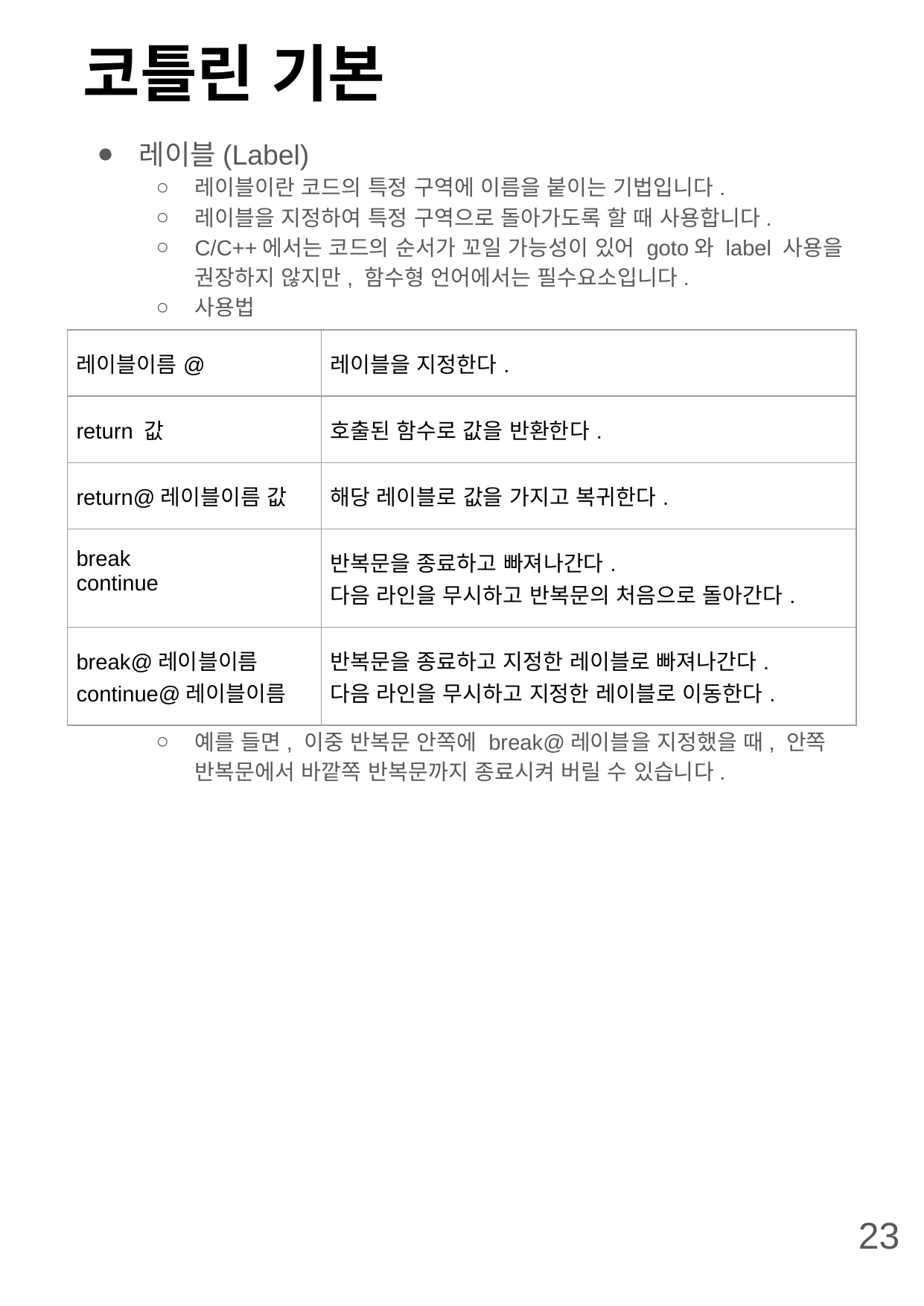

# 코틀린 기본
레이블(Label)
레이블이란 코드의 특정 구역에 이름을 붙이는 기법입니다.
레이블을 지정하여 특정 구역으로 돌아가도록 할 때 사용합니다.
C/C++에서는 코드의 순서가 꼬일 가능성이 있어 goto와 label 사용을 권장하지 않지만, 함수형 언어에서는 필수요소입니다.
사용법

예를 들면, 이중 반복문 안쪽에 break@레이블을 지정했을 때, 안쪽 반복문에서 바깥쪽 반복문까지 종료시켜 버릴 수 있습니다.
| 레이블이름@ | 레이블을 지정한다. |
| --- | --- |
| return 값 | 호출된 함수로 값을 반환한다. |
| return@레이블이름 값 | 해당 레이블로 값을 가지고 복귀한다. |
| break continue | 반복문을 종료하고 빠져나간다. 다음 라인을 무시하고 반복문의 처음으로 돌아간다. |
| break@레이블이름 continue@레이블이름 | 반복문을 종료하고 지정한 레이블로 빠져나간다. 다음 라인을 무시하고 지정한 레이블로 이동한다. |
23